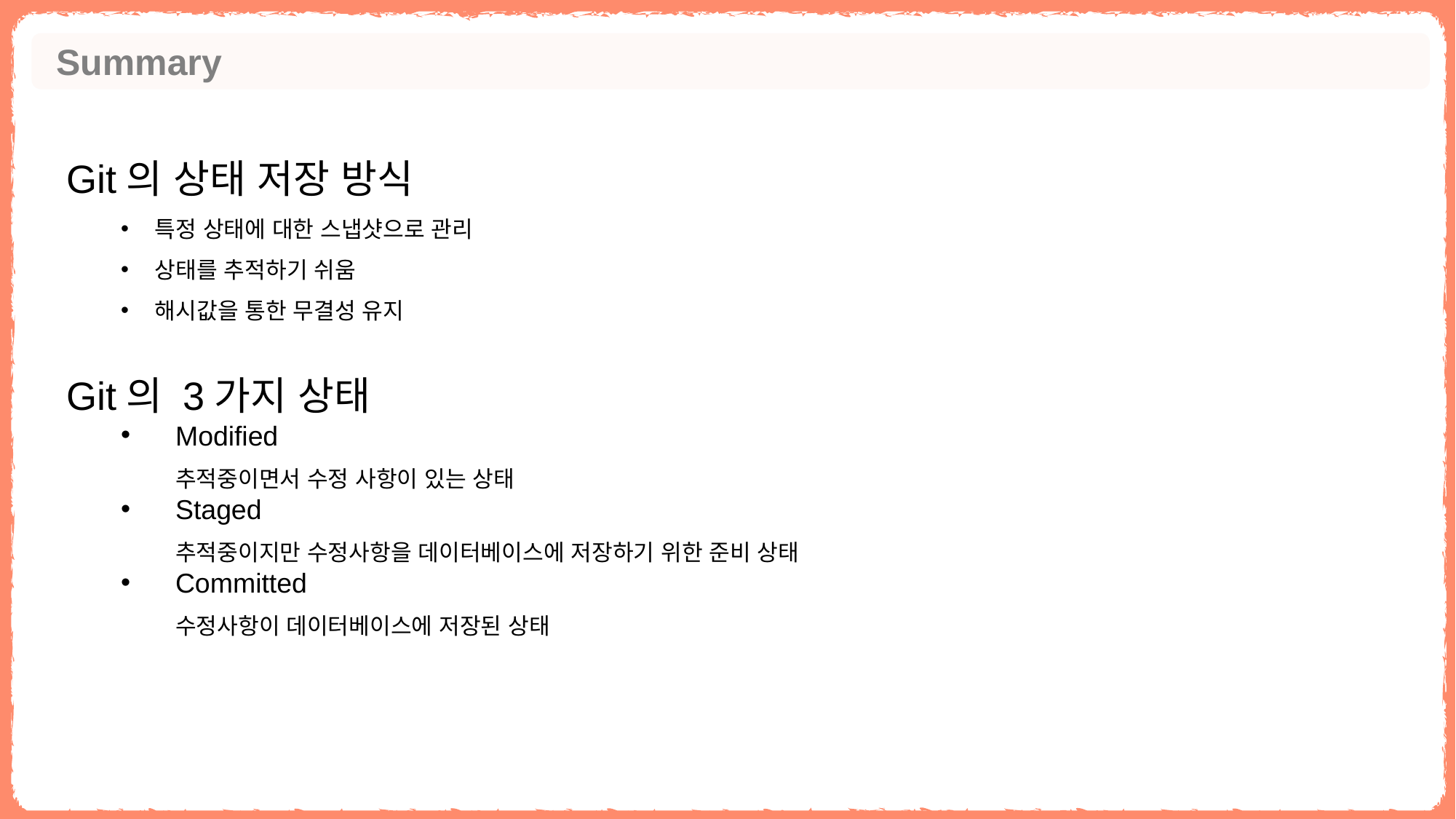

Summary
Git의 상태 저장 방식
특정 상태에 대한 스냅샷으로 관리
상태를 추적하기 쉬움
해시값을 통한 무결성 유지

Git의 3가지 상태
Modified
추적중이면서 수정 사항이 있는 상태
Staged
추적중이지만 수정사항을 데이터베이스에 저장하기 위한 준비 상태
Committed
수정사항이 데이터베이스에 저장된 상태